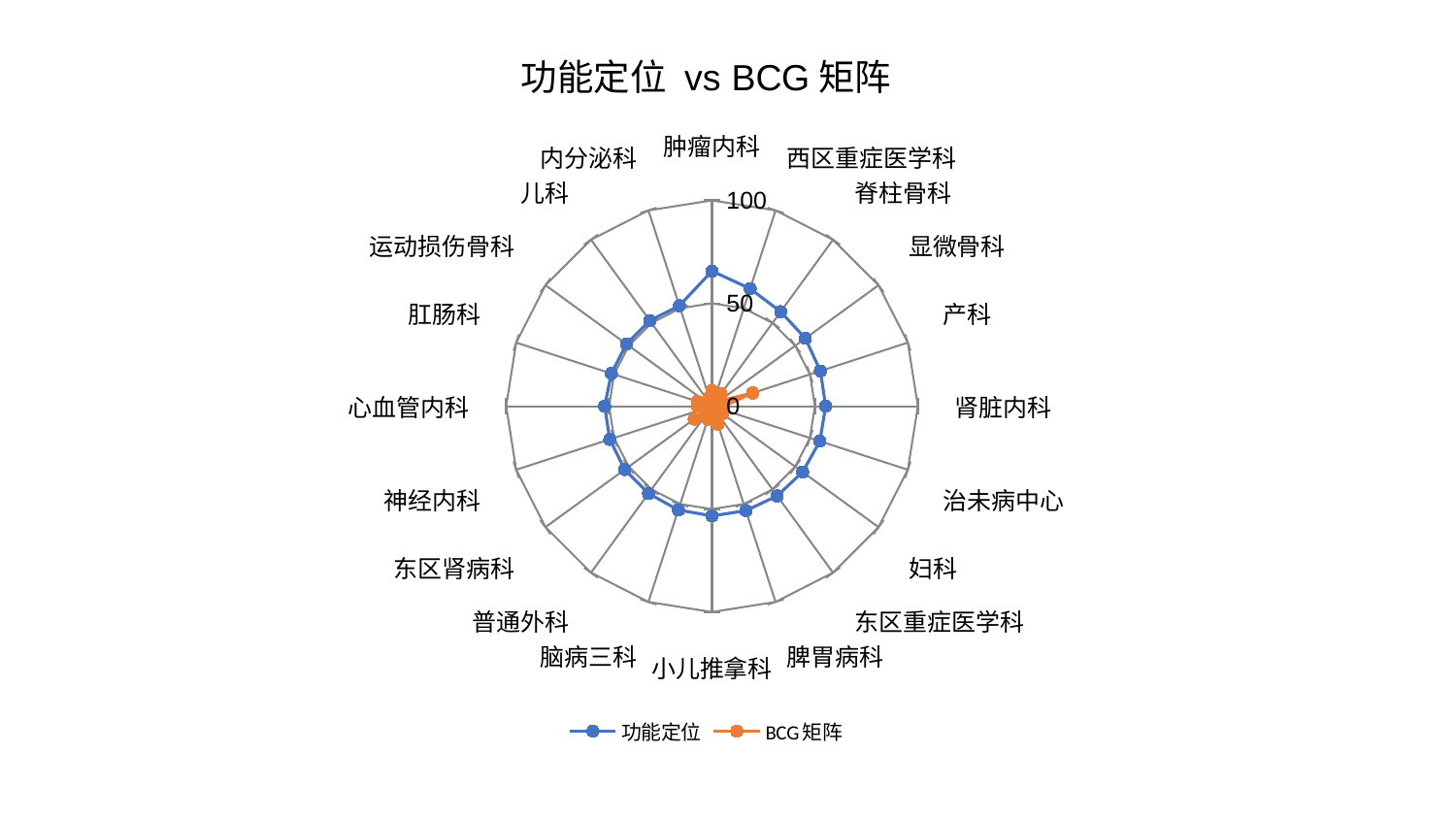

### Chart: 功能定位 vs BCG矩阵

| Category | 功能定位 | BCG矩阵 |
|---|---|---|
| 肿瘤内科 | 65.68948085730007 | 7.651822274336052 |
| 西区重症医学科 | 60.01793353561532 | 5.1206124463060165 |
| 脊柱骨科 | 56.74981493641563 | 7.454791221962459 |
| 显微骨科 | 56.05795880052649 | 4.261132915924579 |
| 产科 | 55.37065440147561 | 20.716434724084987 |
| 肾脏内科 | 55.224687626550285 | 5.710018199124633 |
| 治未病中心 | 55.08354508598939 | 2.267168574657847 |
| 妇科 | 54.41991504499105 | 6.261633499329168 |
| 东区重症医学科 | 53.877921660887374 | 4.8335726190303 |
| 脾胃病科 | 53.37450431354473 | 9.20097843484877 |
| 小儿推拿科 | 53.3283249086521 | 4.7542710856276384 |
| 脑病三科 | 53.0392964784573 | 6.639568904437853 |
| 普通外科 | 52.46896036003752 | 4.50113473608453 |
| 东区肾病科 | 52.38519069980168 | 10.670645318897034 |
| 神经内科 | 52.20643672663305 | 3.51401372895968 |
| 心血管内科 | 52.15111406879959 | 7.054109032086023 |
| 肛肠科 | 51.41793842229576 | 7.558735986413489 |
| 运动损伤骨科 | 51.40504319491733 | 0.43778729551376305 |
| 儿科 | 51.401966547621015 | 0.4945983336956045 |
| 内分泌科 | 51.332167451193975 | 4.490114064306867 |
38